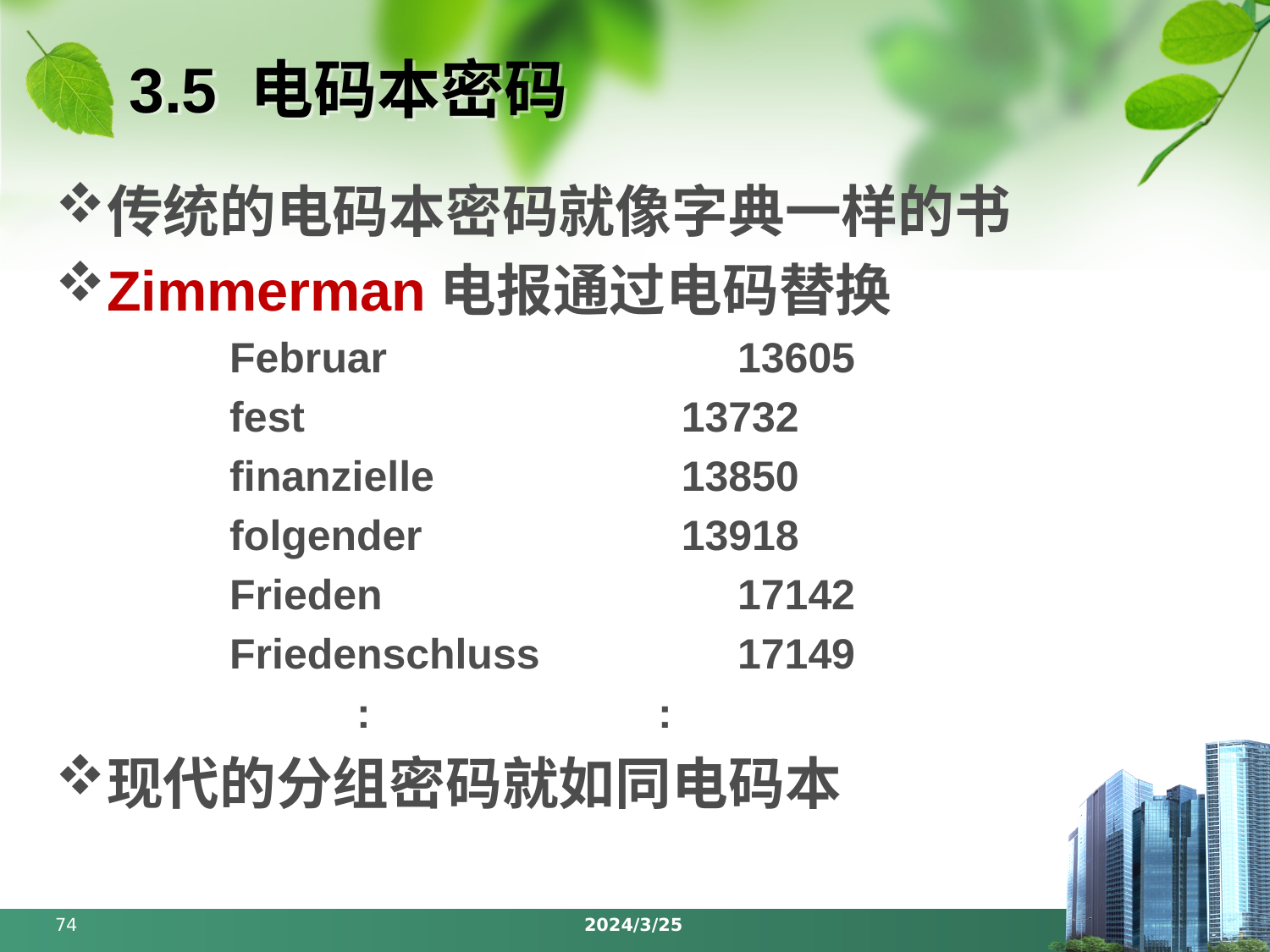

# 3.5 电码本密码
传统的电码本密码就像字典一样的书
Zimmerman电报通过电码替换
		Februar			13605
		fest			      13732
		finanzielle		      13850
		folgender		      13918
		Frieden			17142
		Friedenschluss		17149
			:		    :
现代的分组密码就如同电码本

74
2024/3/25